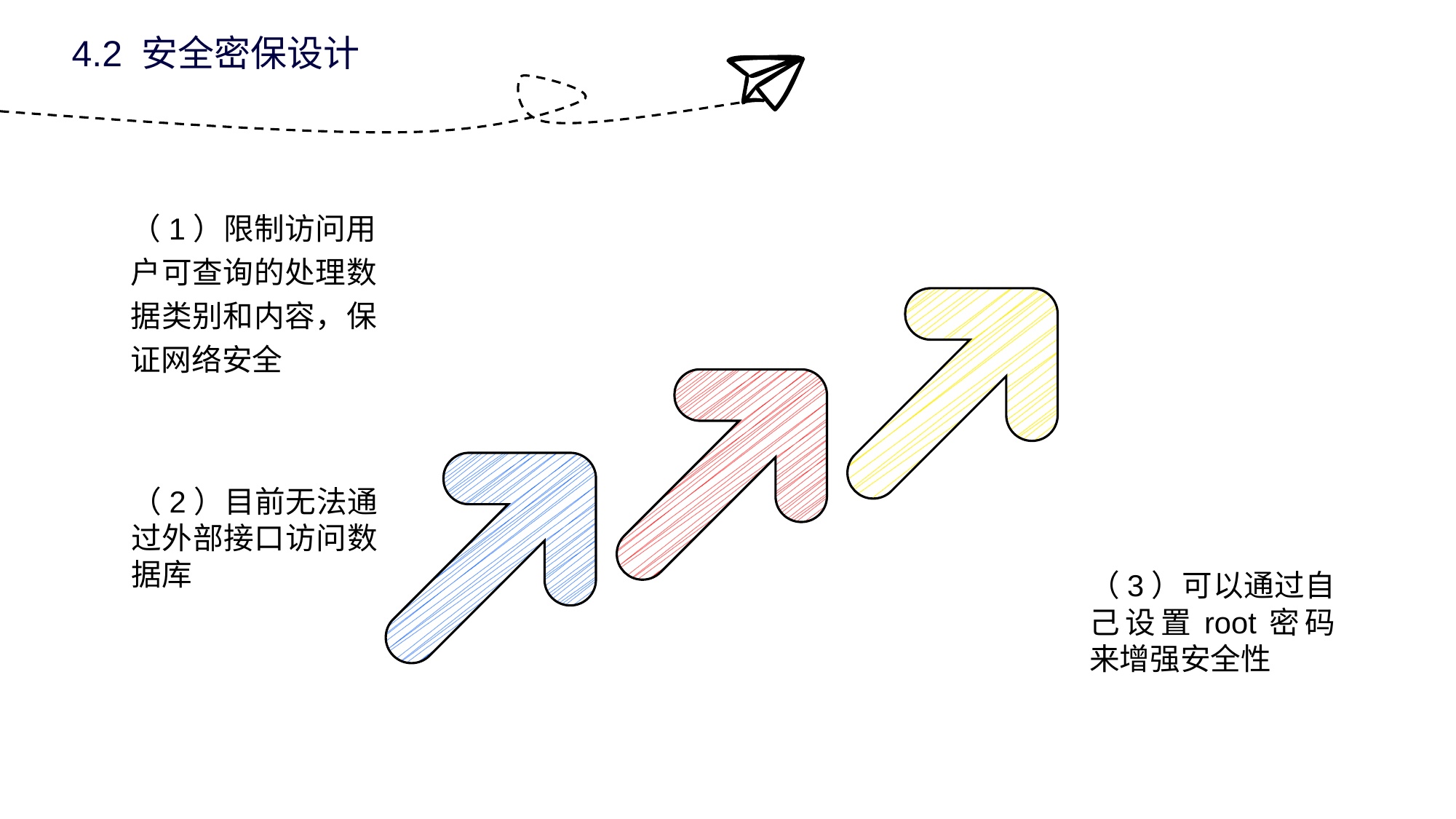

4.2 安全密保设计

（1）限制访问用户可查询的处理数据类别和内容，保证网络安全

（2）目前无法通过外部接口访问数据库
（3）可以通过自己设置root密码来增强安全性